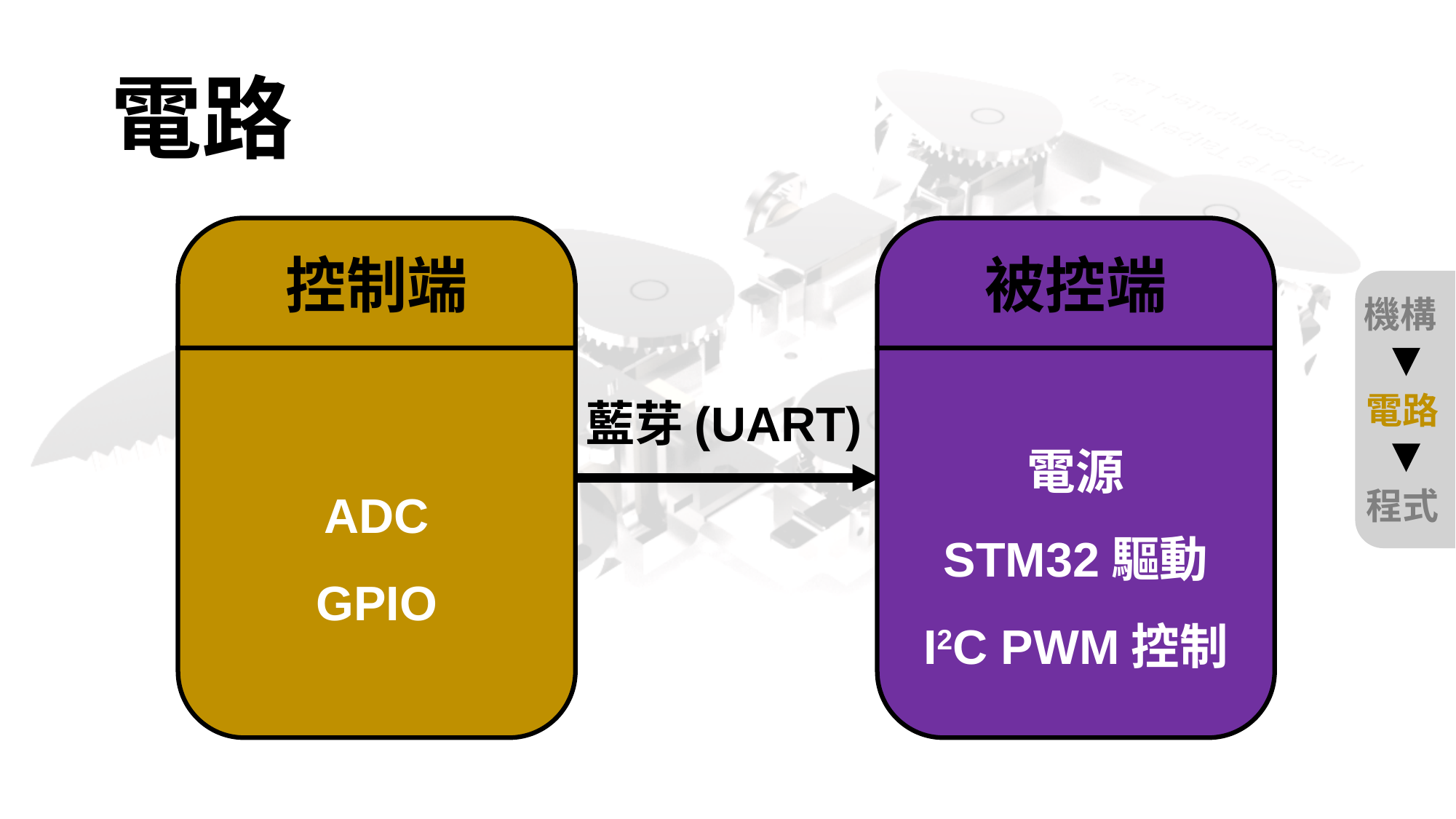

# 電路
控制端
ADC
GPIO
被控端
電源
STM32驅動
I2C PWM控制

機構

電路

程式
藍芽(UART)